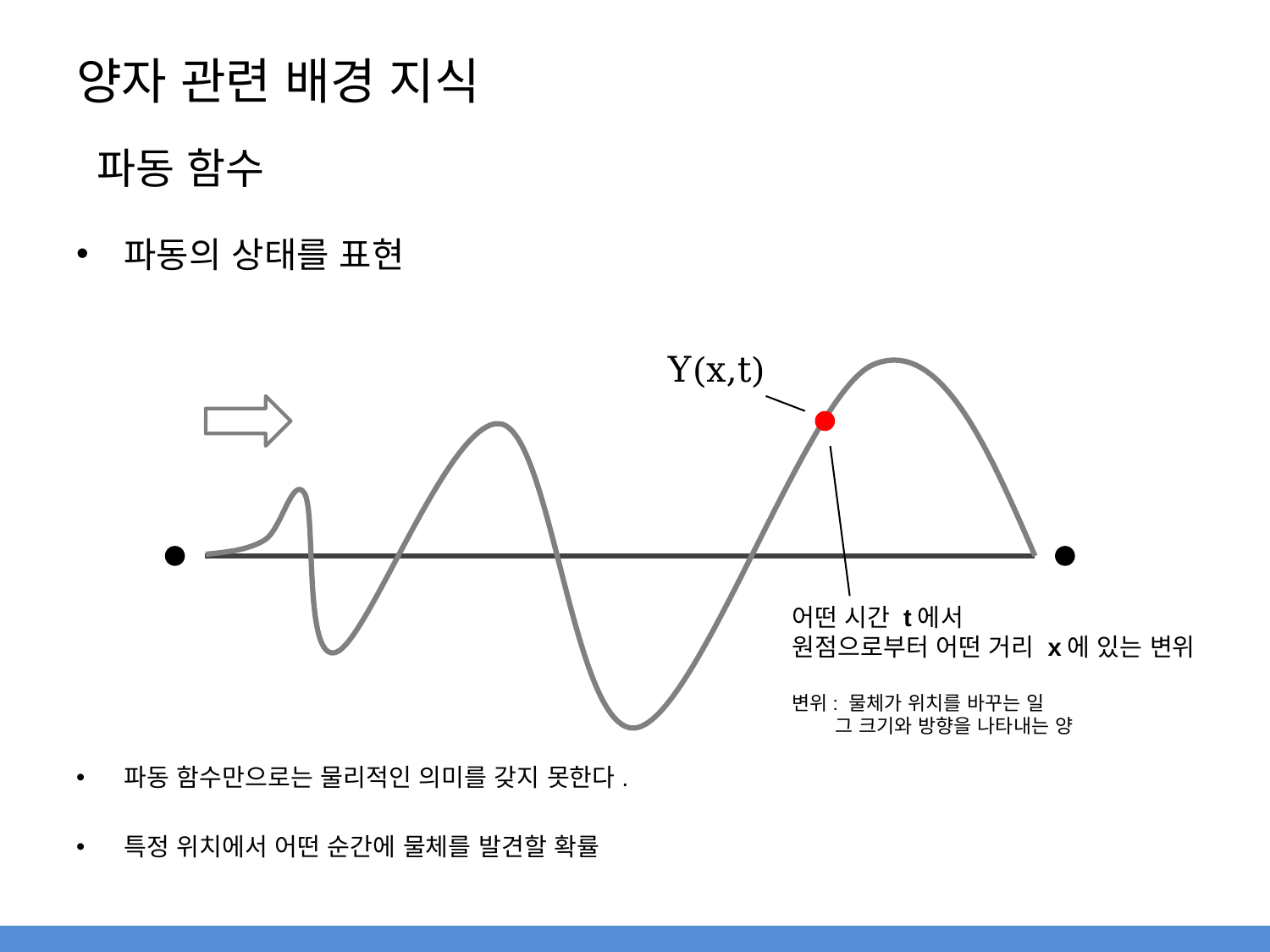

# 양자 관련 배경 지식
파동 함수
파동의 상태를 표현

Y(x,t)

어떤 시간 t에서
원점으로부터 어떤 거리 x에 있는 변위
변위: 물체가 위치를 바꾸는 일
       그 크기와 방향을 나타내는 양
파동 함수만으로는 물리적인 의미를 갖지 못한다.

특정 위치에서 어떤 순간에 물체를 발견할 확률